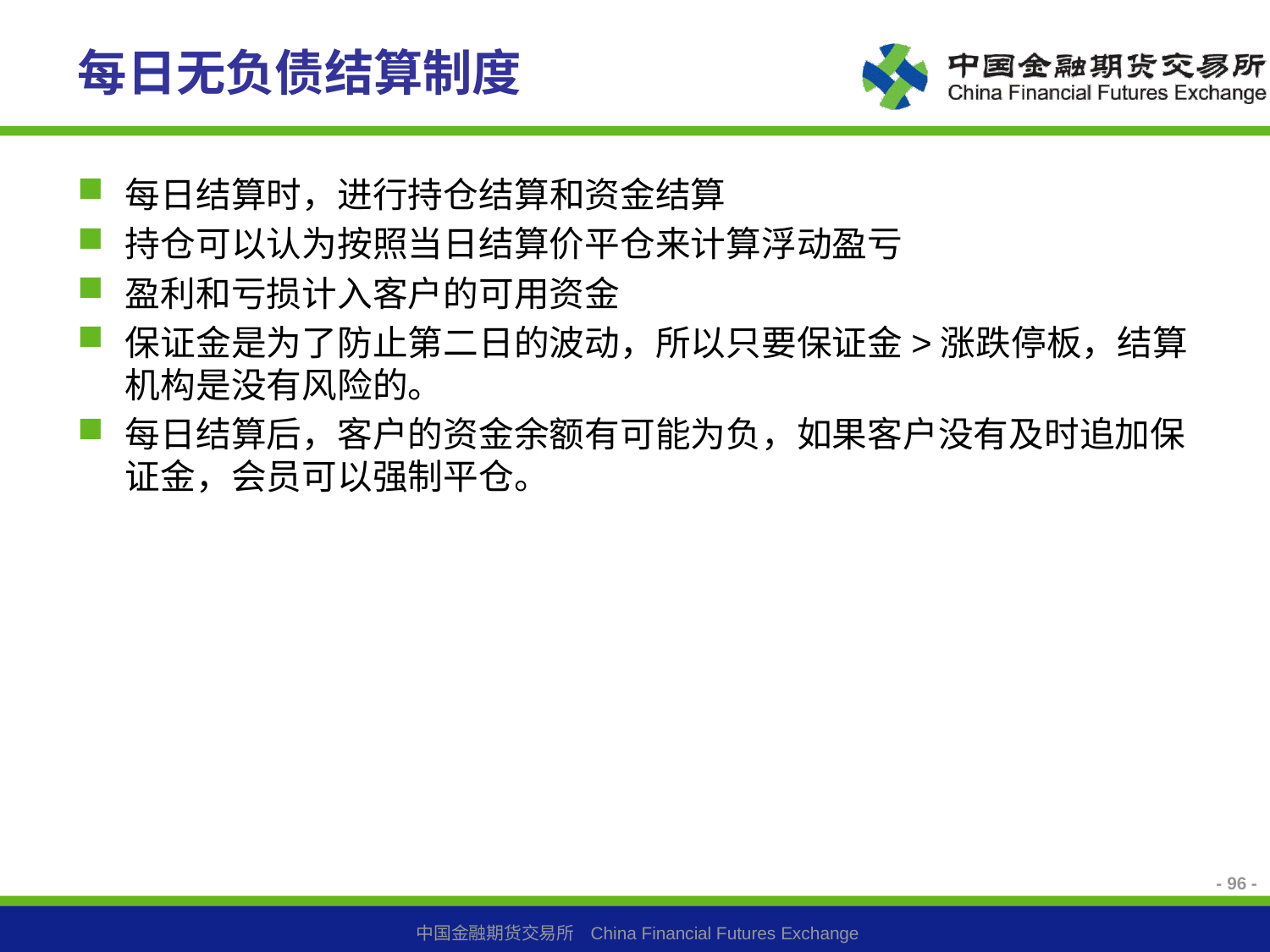

# 每日无负债结算制度
每日结算时，进行持仓结算和资金结算
持仓可以认为按照当日结算价平仓来计算浮动盈亏
盈利和亏损计入客户的可用资金
保证金是为了防止第二日的波动，所以只要保证金>涨跌停板，结算机构是没有风险的。
每日结算后，客户的资金余额有可能为负，如果客户没有及时追加保证金，会员可以强制平仓。
- 96 -